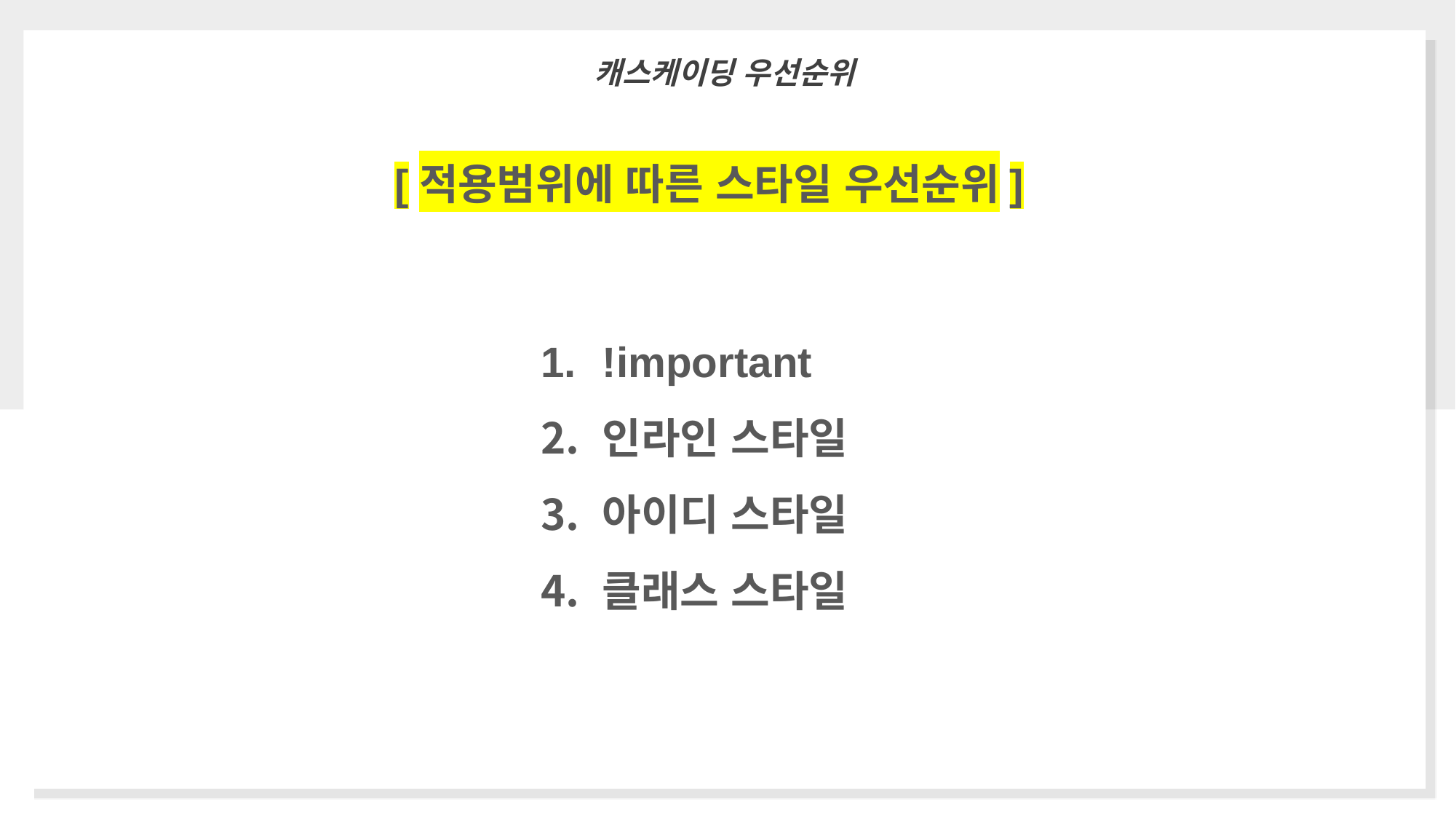

캐스케이딩 우선순위
[적용범위에 따른 스타일 우선순위]
!important
인라인 스타일
아이디 스타일
클래스 스타일